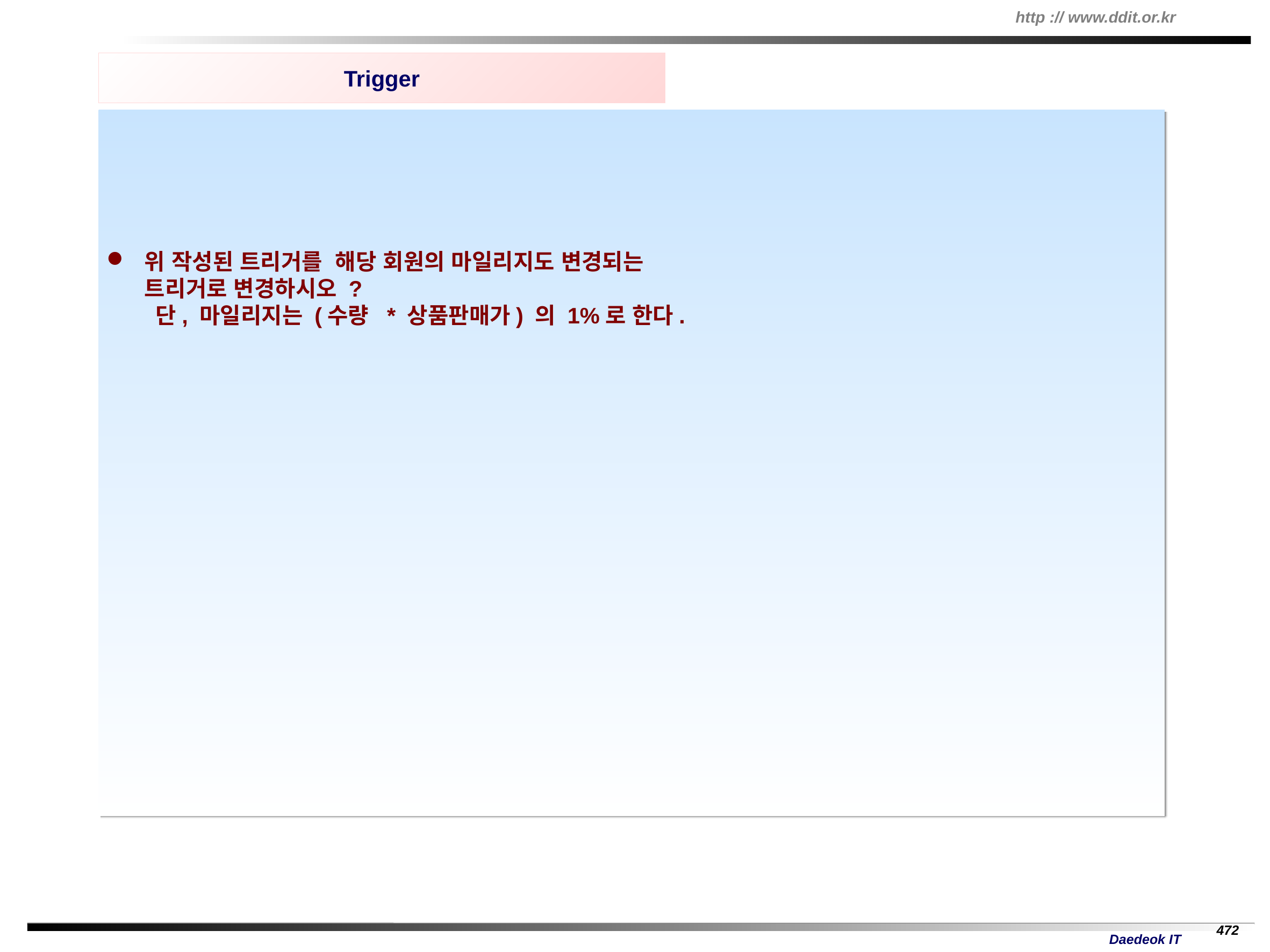

Trigger
  위 작성된 트리거를  해당 회원의 마일리지도 변경되는
   트리거로 변경하시오 ?
    단, 마일리지는 (수량  * 상품판매가) 의 1%로 한다.